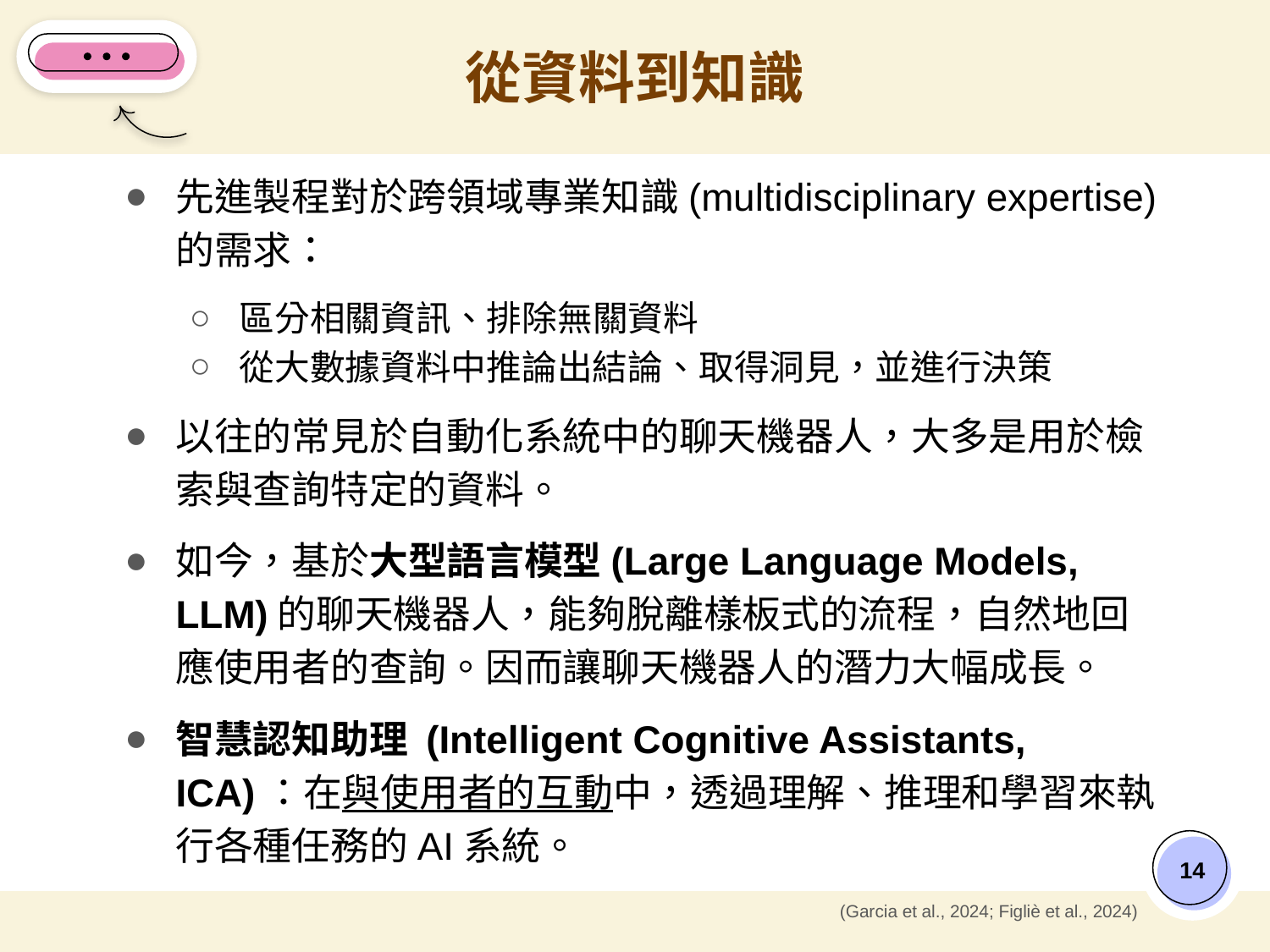

# 從資料到知識
先進製程對於跨領域專業知識(multidisciplinary expertise)的需求：
區分相關資訊、排除無關資料
從大數據資料中推論出結論、取得洞見，並進行決策
以往的常見於自動化系統中的聊天機器人，大多是用於檢索與查詢特定的資料。
如今，基於大型語言模型(Large Language Models, LLM)的聊天機器人，能夠脫離樣板式的流程，自然地回應使用者的查詢。因而讓聊天機器人的潛力大幅成長。
智慧認知助理 (Intelligent Cognitive Assistants, ICA)：在與使用者的互動中，透過理解、推理和學習來執行各種任務的AI系統。
14

(Garcia et al., 2024; Figliè et al., 2024)